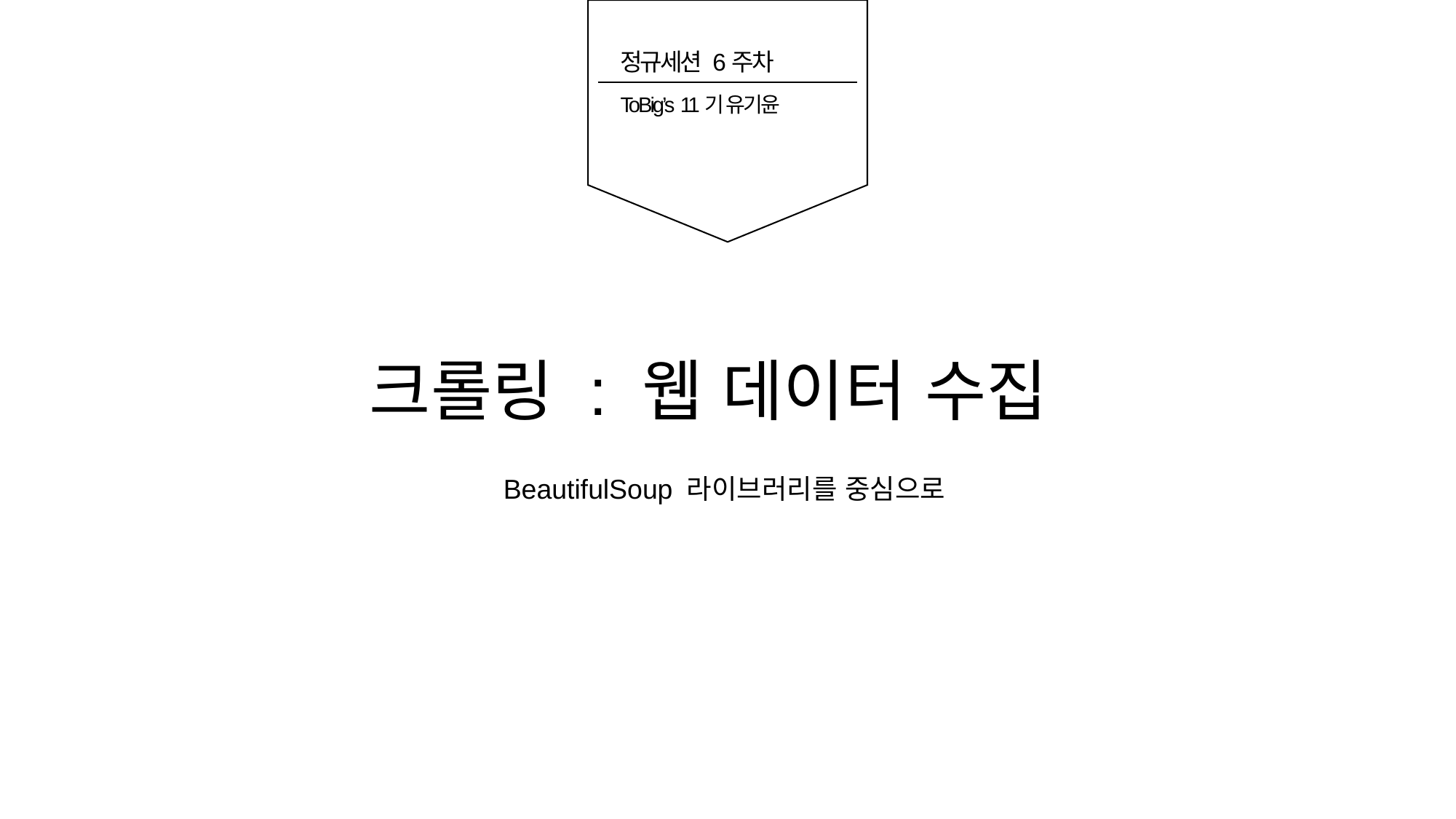

정규세션 6주차
ToBig’s  11기 유기윤
크롤링 : 웹 데이터 수집

BeautifulSoup 라이브러리를 중심으로